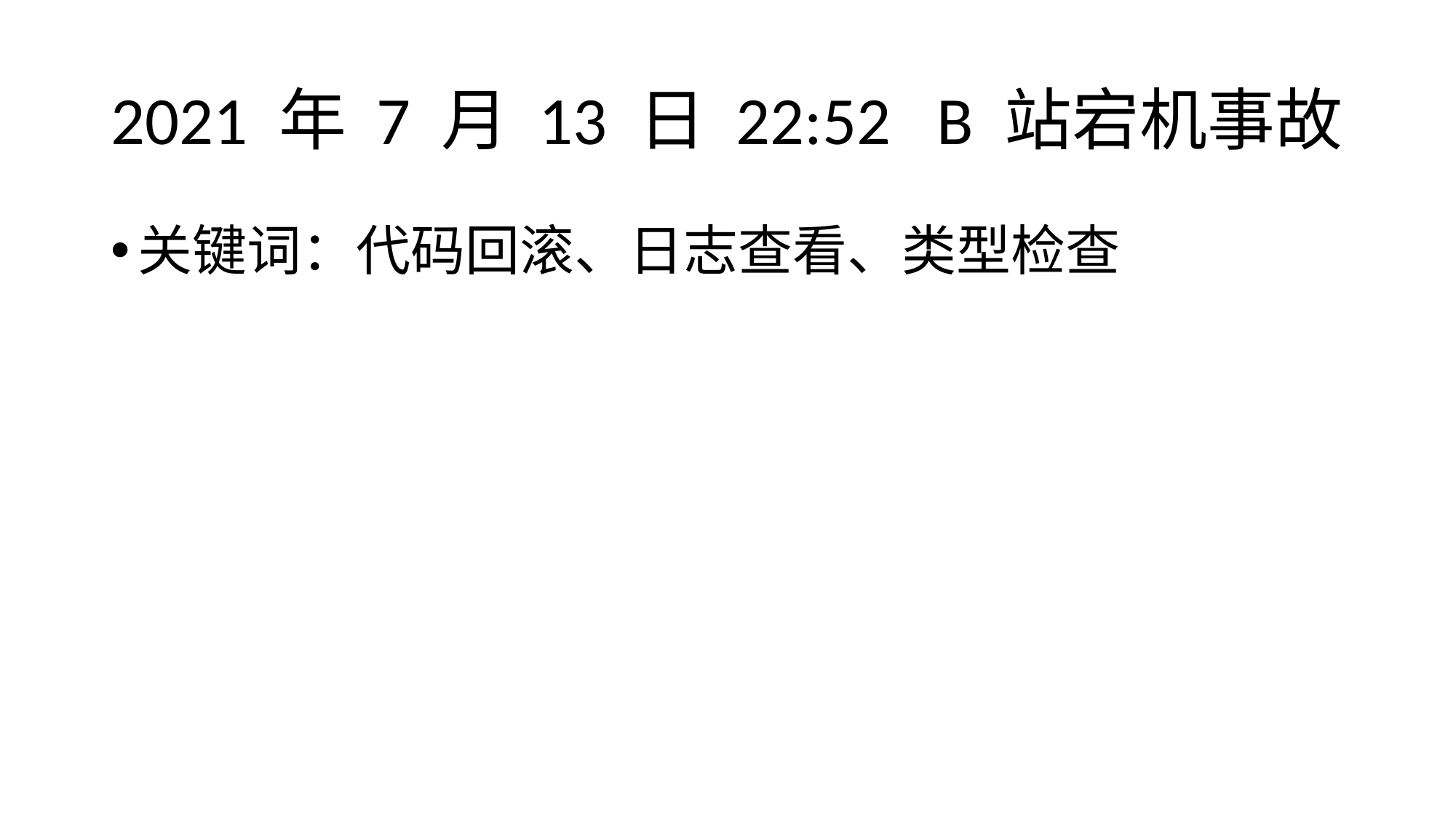

# 2021 年 7 月 13 日 22:52   B 站宕机事故
关键词：代码回滚、日志查看、类型检查